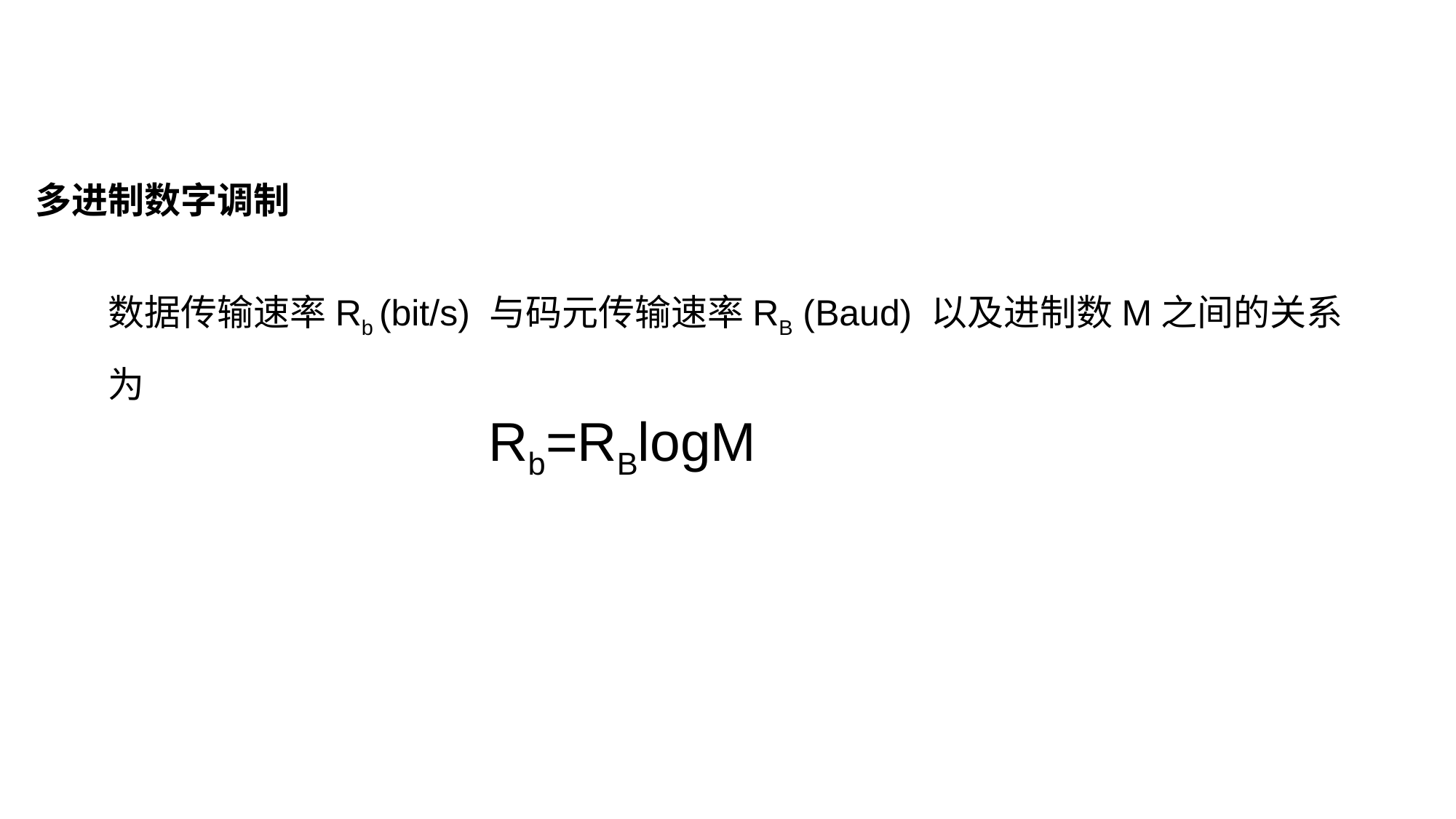

多进制数字调制
数据传输速率Rb (bit/s) 与码元传输速率RB (Baud) 以及进制数M之间的关系为

Rb=RBlogM